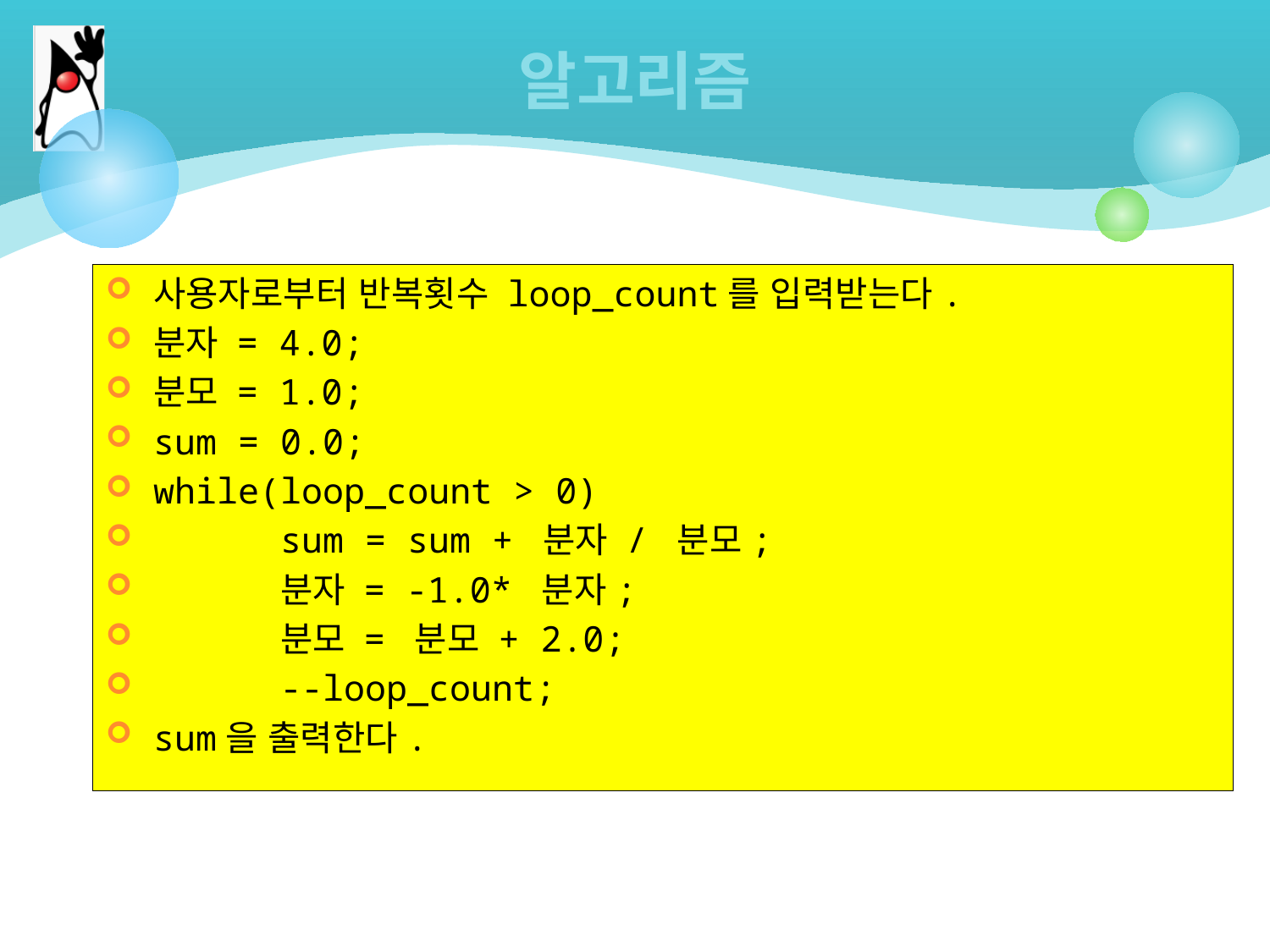

# 알고리즘
사용자로부터 반복횟수 loop_count를 입력받는다.
분자 = 4.0;
분모 = 1.0;
sum = 0.0;
while(loop_count > 0)
	sum = sum + 분자 / 분모;
	분자 = -1.0* 분자;
	분모 = 분모 + 2.0;
	--loop_count;
sum을 출력한다.